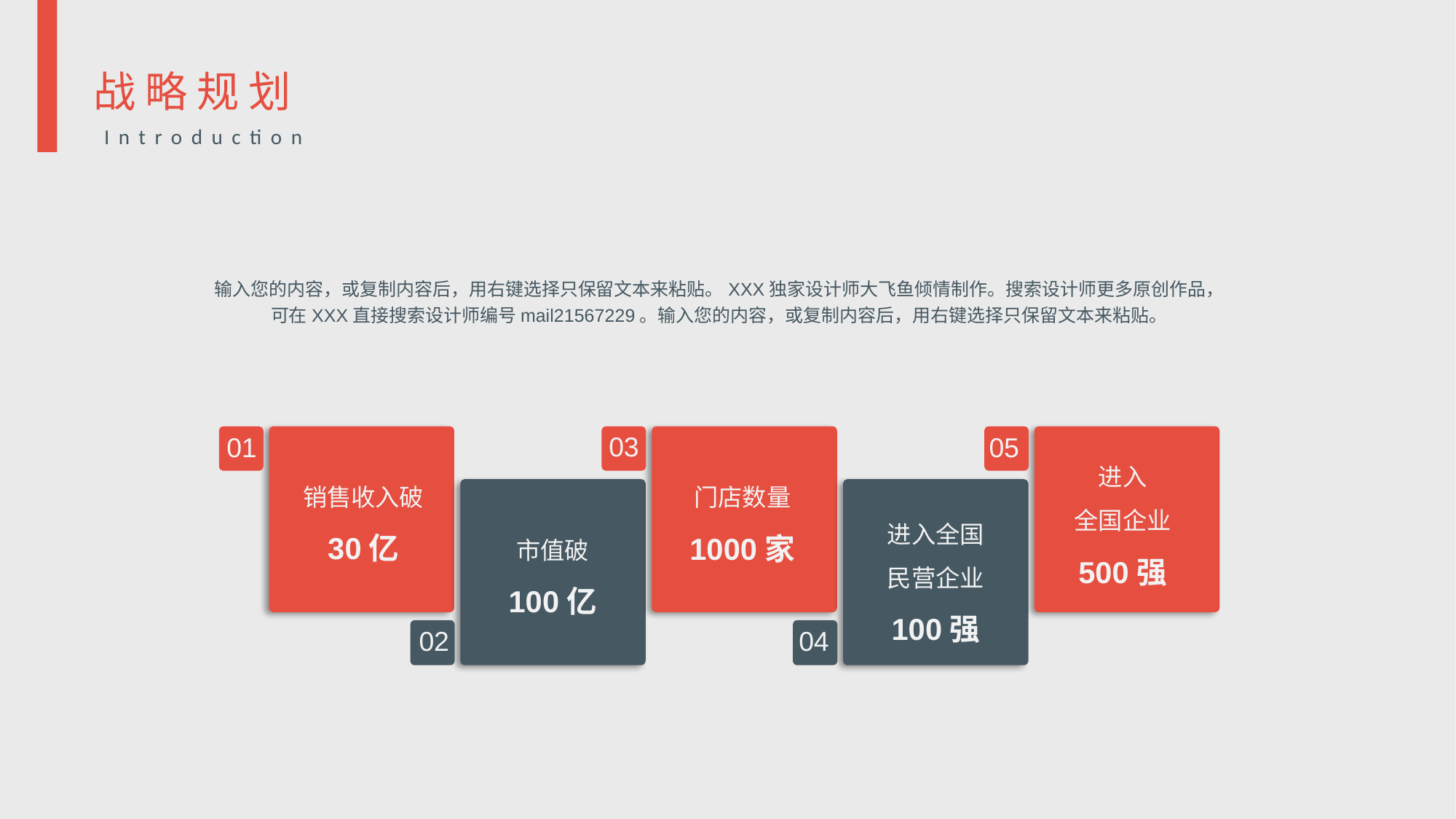

战略规划
Introduction
输入您的内容，或复制内容后，用右键选择只保留文本来粘贴。XXX独家设计师大飞鱼倾情制作。搜索设计师更多原创作品，可在XXX直接搜索设计师编号mail21567229。输入您的内容，或复制内容后，用右键选择只保留文本来粘贴。
03

01

05

进入
全国企业
500强
销售收入破
30亿
门店数量
1000家

进入全国
民营企业
100强
市值破
100亿
04

02